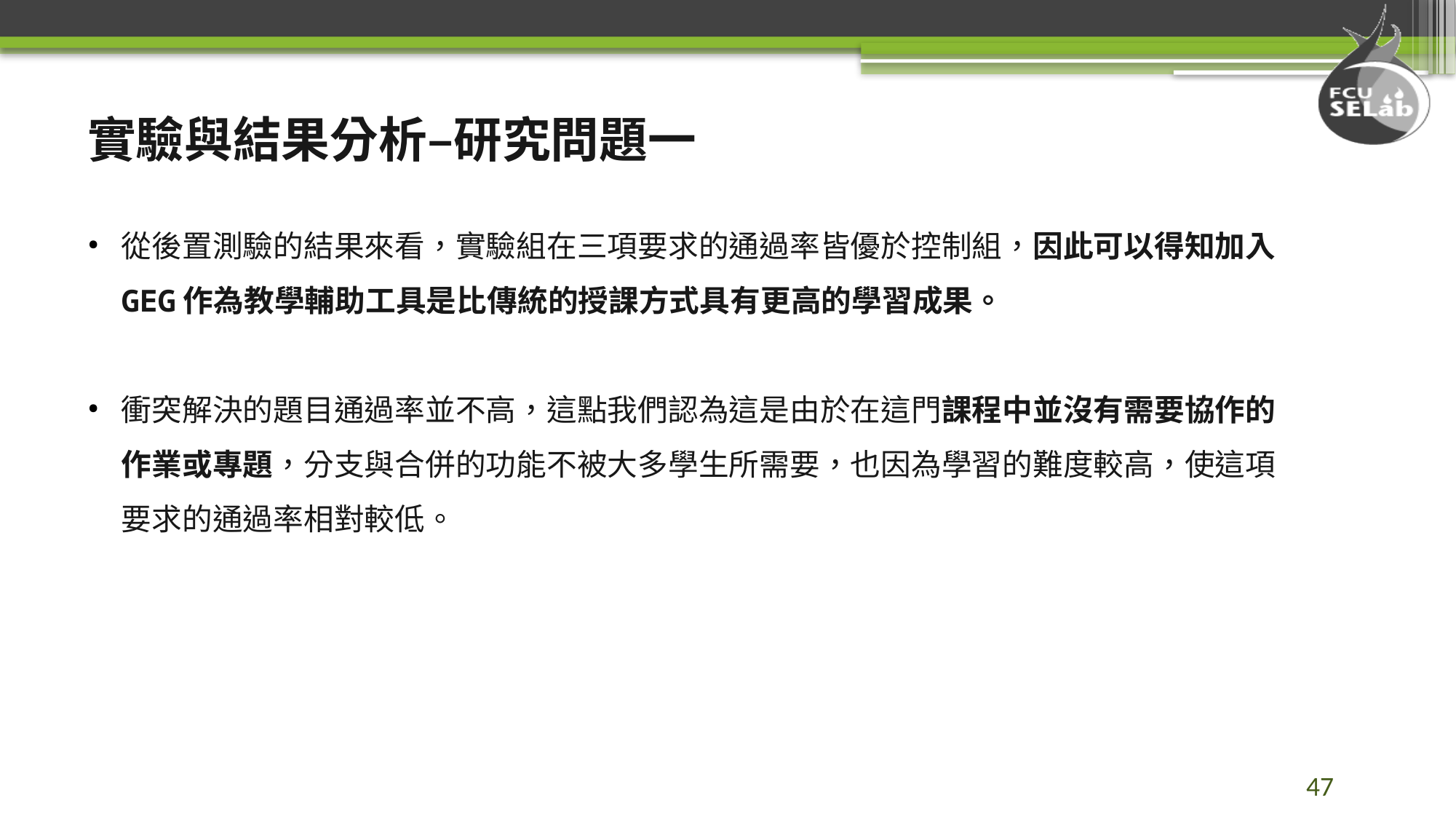

# 實驗與結果分析–研究問題一
從後置測驗的結果來看，實驗組在三項要求的通過率皆優於控制組，因此可以得知加入GEG作為教學輔助工具是比傳統的授課方式具有更高的學習成果。

衝突解決的題目通過率並不高，這點我們認為這是由於在這門課程中並沒有需要協作的作業或專題，分支與合併的功能不被大多學生所需要，也因為學習的難度較高，使這項要求的通過率相對較低。
47